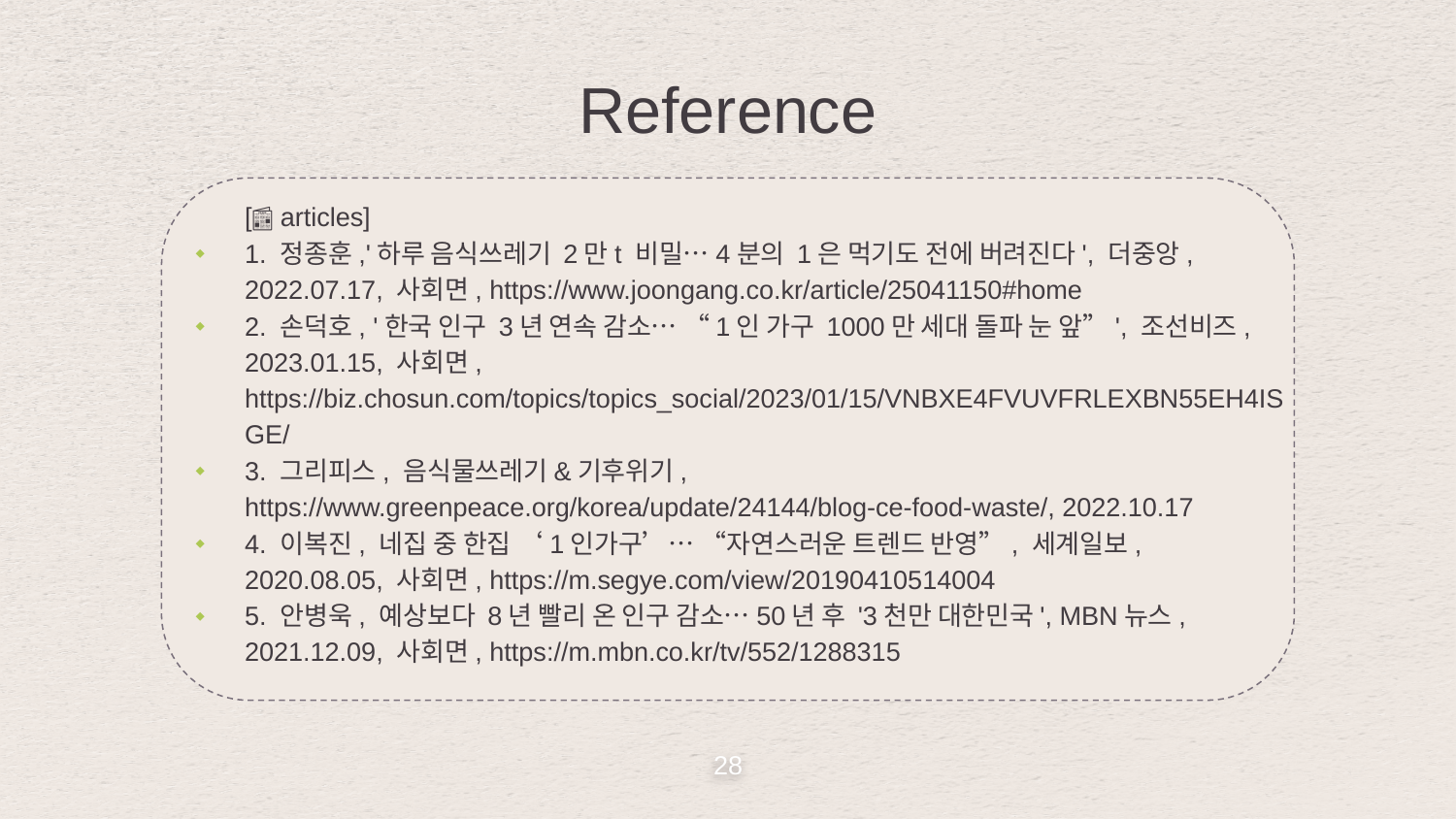

Reference

[📰 articles]
1. 정종훈,'하루 음식쓰레기 2만t 비밀…4분의 1은 먹기도 전에 버려진다', 더중앙, 2022.07.17, 사회면, https://www.joongang.co.kr/article/25041150#home
2. 손덕호, '한국 인구 3년 연속 감소… “1인 가구 1000만 세대 돌파 눈 앞”', 조선비즈, 2023.01.15, 사회면, https://biz.chosun.com/topics/topics_social/2023/01/15/VNBXE4FVUVFRLEXBN55EH4ISGE/
3. 그리피스, 음식물쓰레기&기후위기, https://www.greenpeace.org/korea/update/24144/blog-ce-food-waste/, 2022.10.17
4. 이복진, 네집 중 한집 ‘1인가구’… “자연스러운 트렌드 반영”, 세계일보, 2020.08.05, 사회면, https://m.segye.com/view/20190410514004
5. 안병욱, 예상보다 8년 빨리 온 인구 감소…50년 후 '3천만 대한민국', MBN뉴스, 2021.12.09, 사회면, https://m.mbn.co.kr/tv/552/1288315

28